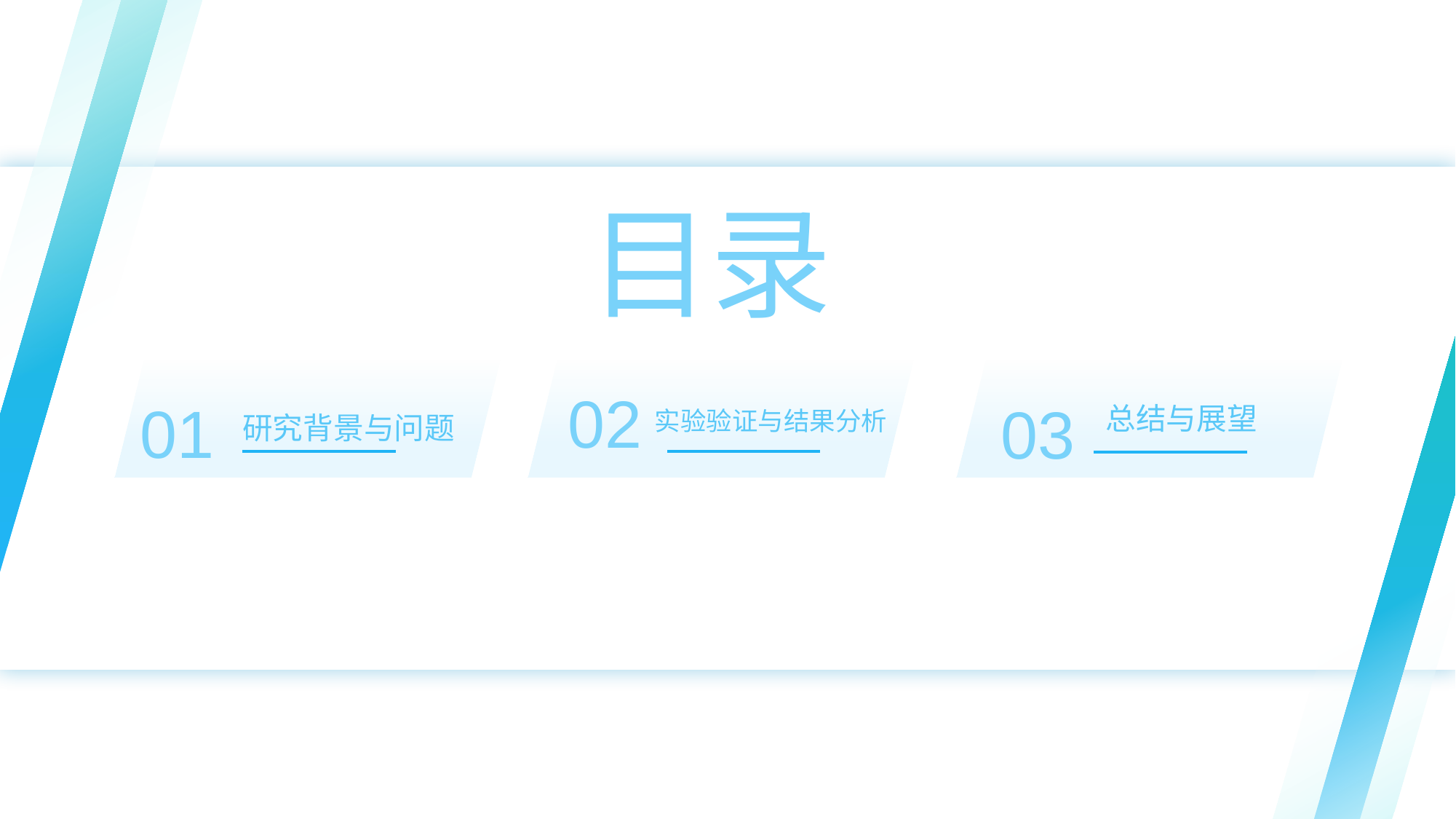

目录

02
总结与展望
实验验证与结果分析
01
03
研究背景与问题